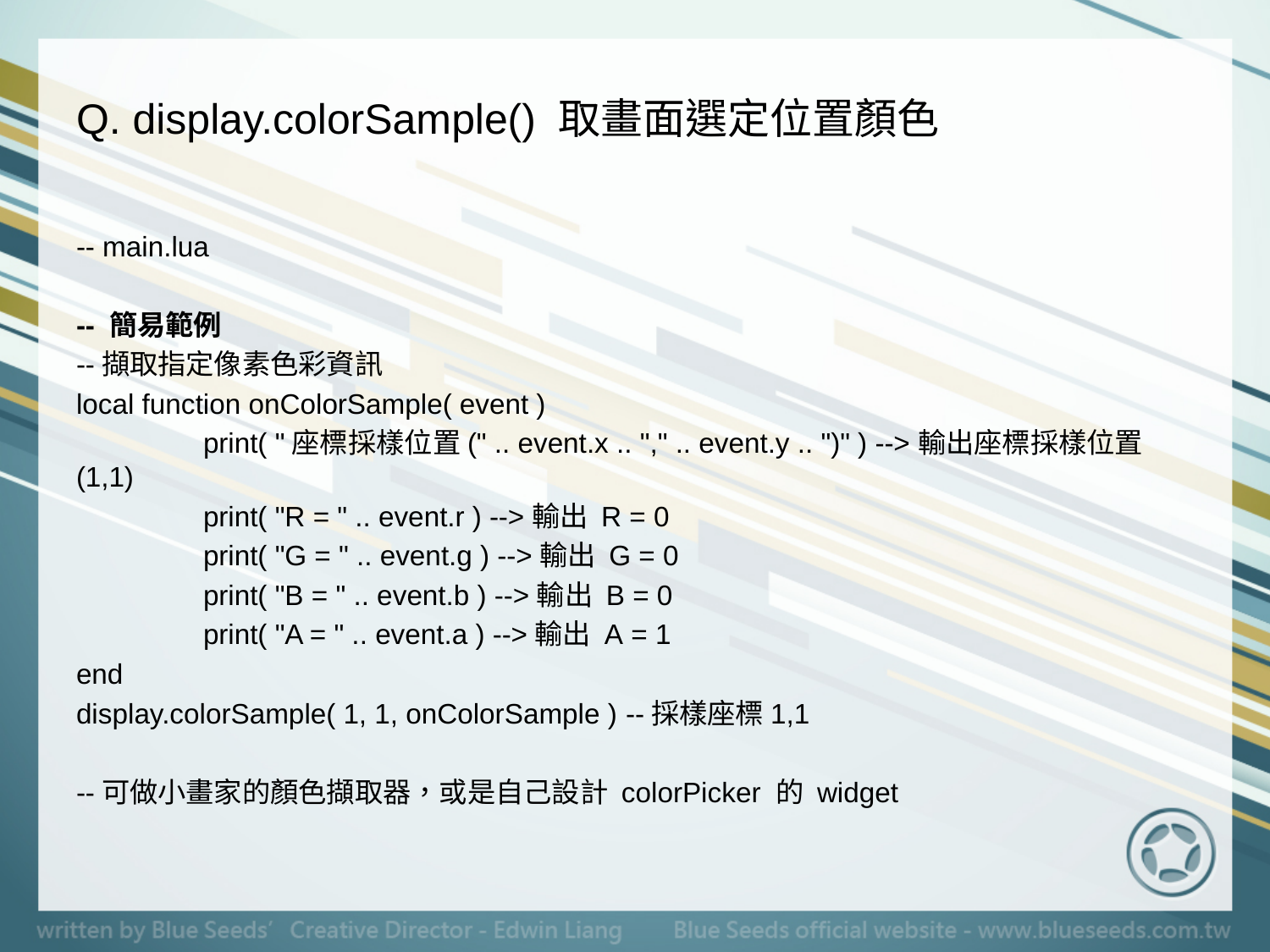

# Q. display.colorSample() 取畫面選定位置顏色
-- main.lua

-- 簡易範例
--擷取指定像素色彩資訊
local function onColorSample( event )
	print( "座標採樣位置(" .. event.x .. "," .. event.y .. ")" ) -->輸出座標採樣位置(1,1)
	print( "R = " .. event.r ) -->輸出 R = 0
	print( "G = " .. event.g ) -->輸出 G = 0
	print( "B = " .. event.b ) -->輸出 B = 0
	print( "A = " .. event.a ) -->輸出 A = 1
end
display.colorSample( 1, 1, onColorSample ) --採樣座標1,1

--可做小畫家的顏色擷取器，或是自己設計 colorPicker 的 widget